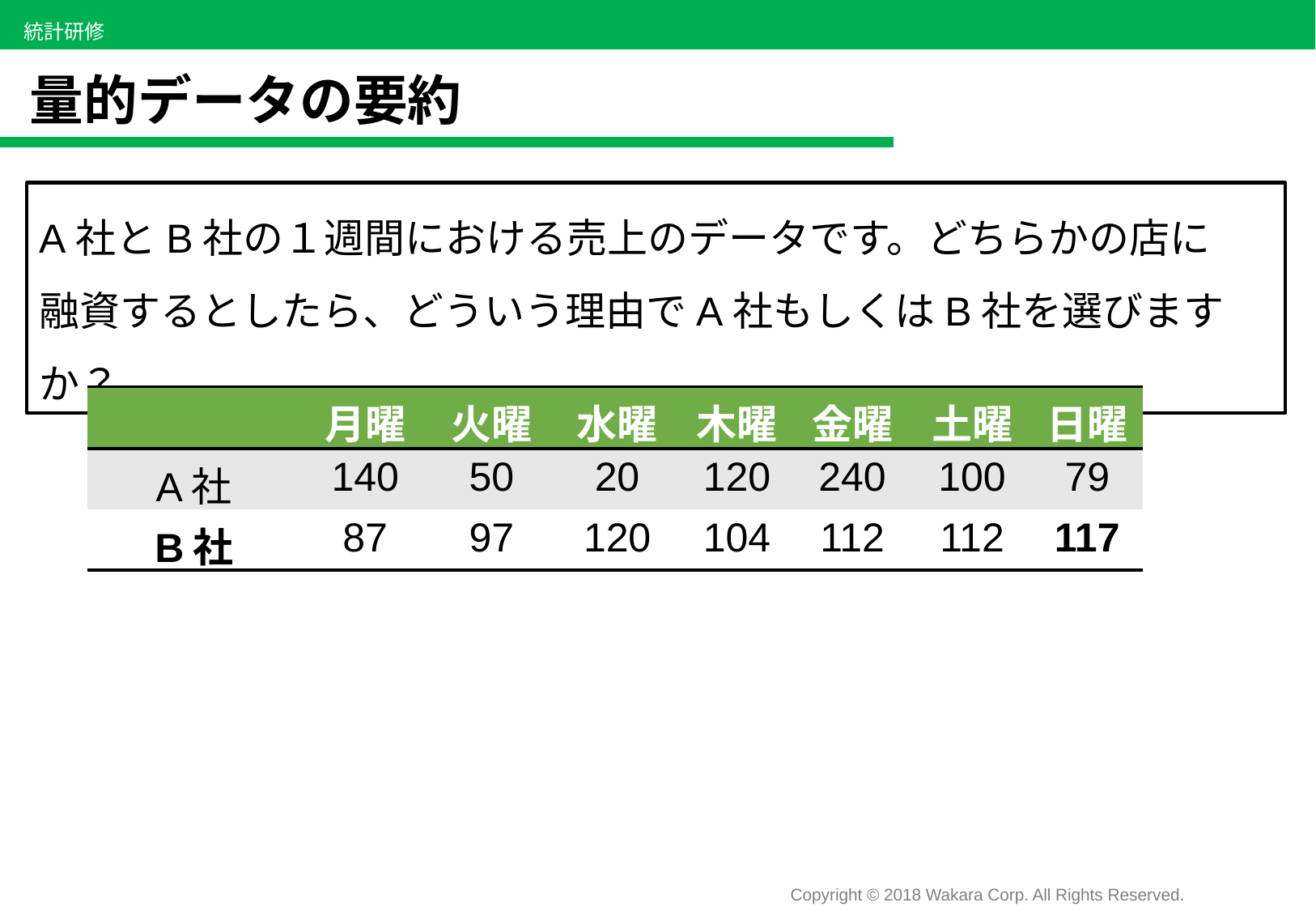

# 量的データの要約
A社とB社の１週間における売上のデータです。どちらかの店に
融資するとしたら、どういう理由でA社もしくはB社を選びますか？
|  | 月曜 | 火曜 | 水曜 | 木曜 | 金曜 | 土曜 | 日曜 |
| --- | --- | --- | --- | --- | --- | --- | --- |
| A社 | 140 | 50 | 20 | 120 | 240 | 100 | 79 |
| B社 | 87 | 97 | 120 | 104 | 112 | 112 | 117 |